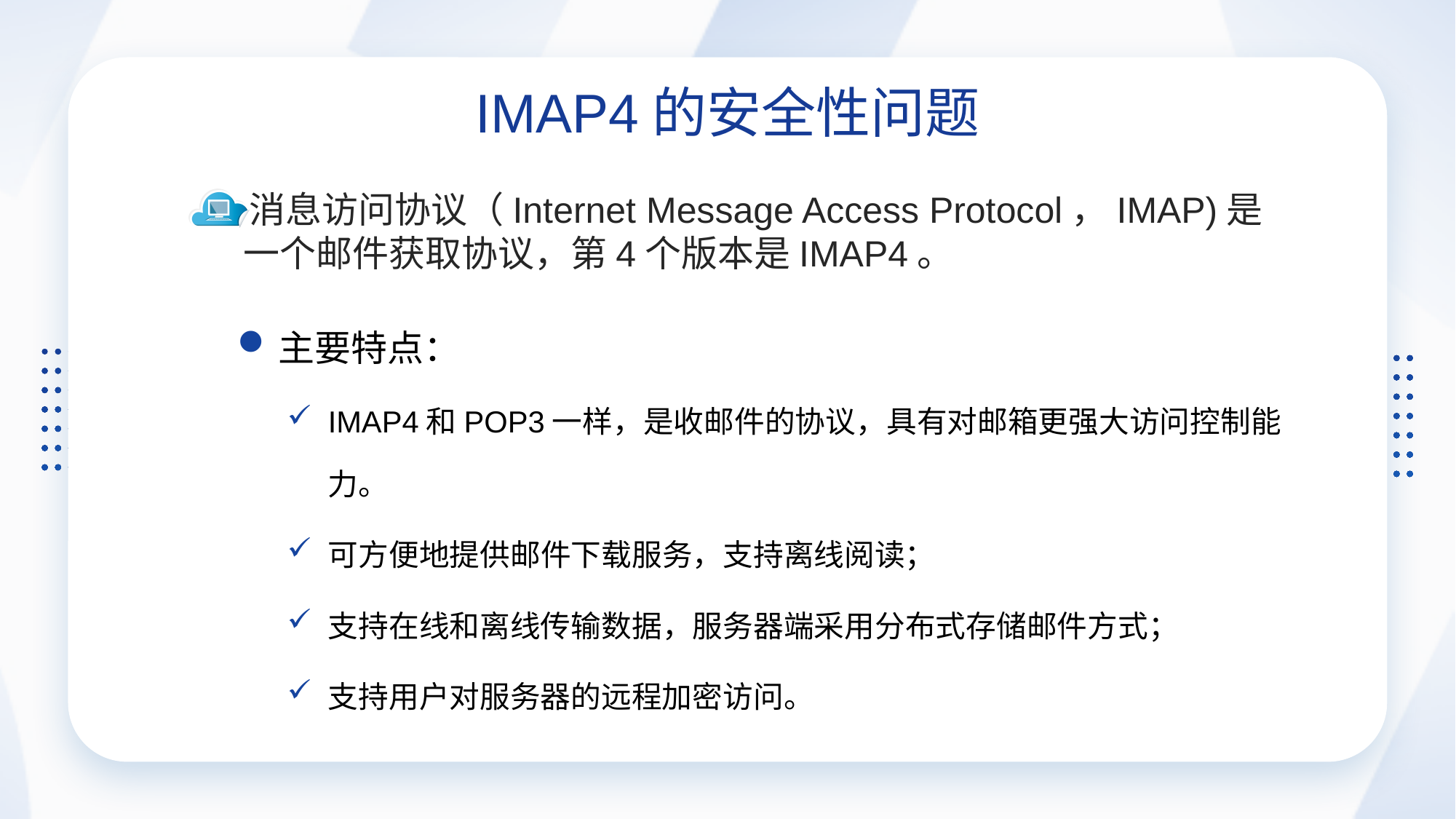

IMAP4的安全性问题
消息访问协议（Internet Message Access Protocol，IMAP)是一个邮件获取协议，第4个版本是IMAP4。
主要特点：
IMAP4和POP3一样，是收邮件的协议，具有对邮箱更强大访问控制能力。
可方便地提供邮件下载服务，支持离线阅读；
支持在线和离线传输数据，服务器端采用分布式存储邮件方式；
支持用户对服务器的远程加密访问。